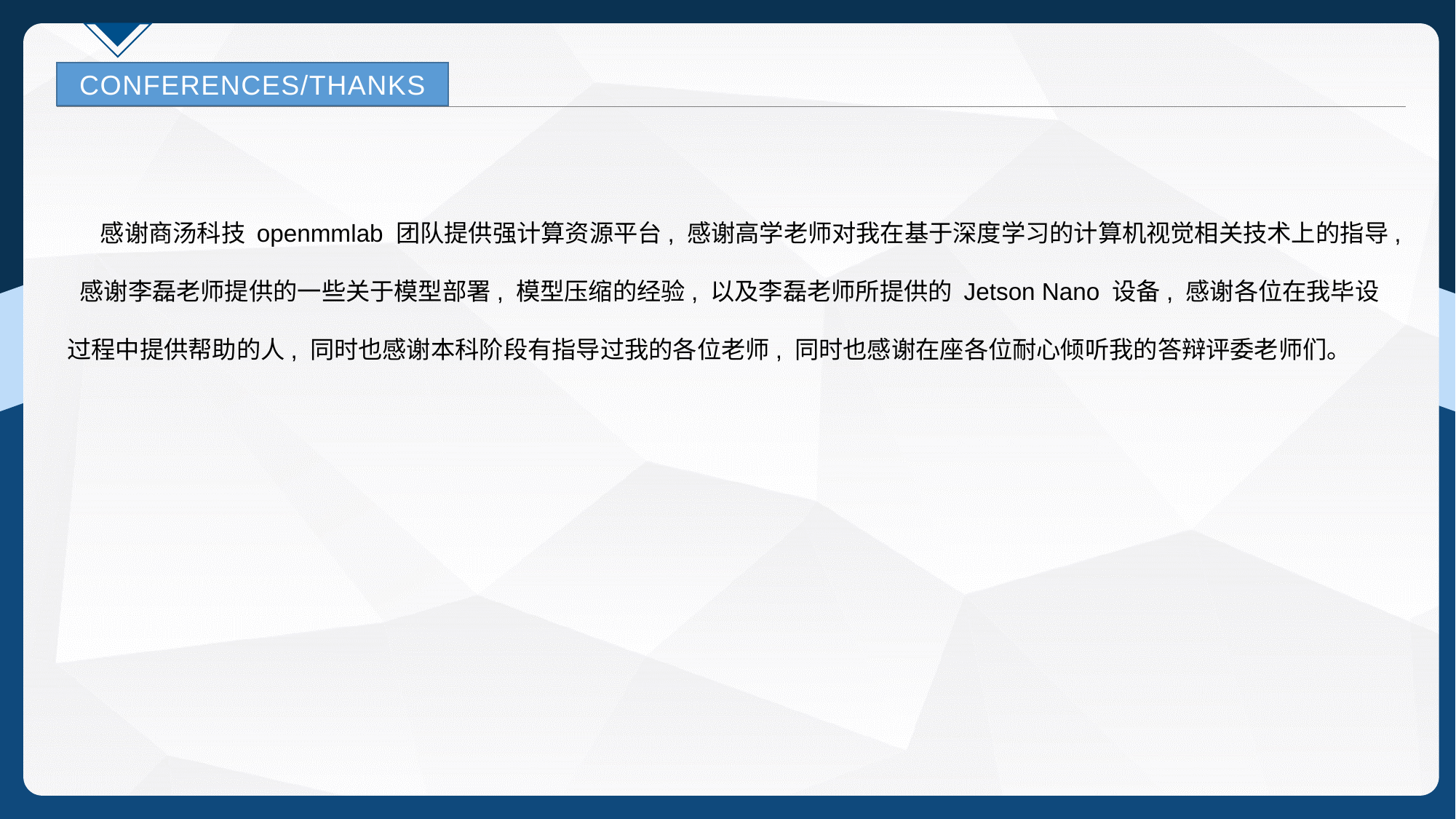

CONFERENCES/THANKS

     感谢商汤科技 openmmlab 团队提供强计算资源平台, 感谢高学老师对我在基于深度学习的计算机视觉相关技术上的指导, 感谢李磊老师提供的一些关于模型部署, 模型压缩的经验, 以及李磊老师所提供的 Jetson Nano 设备, 感谢各位在我毕设过程中提供帮助的人, 同时也感谢本科阶段有指导过我的各位老师, 同时也感谢在座各位耐心倾听我的答辩评委老师们。

44